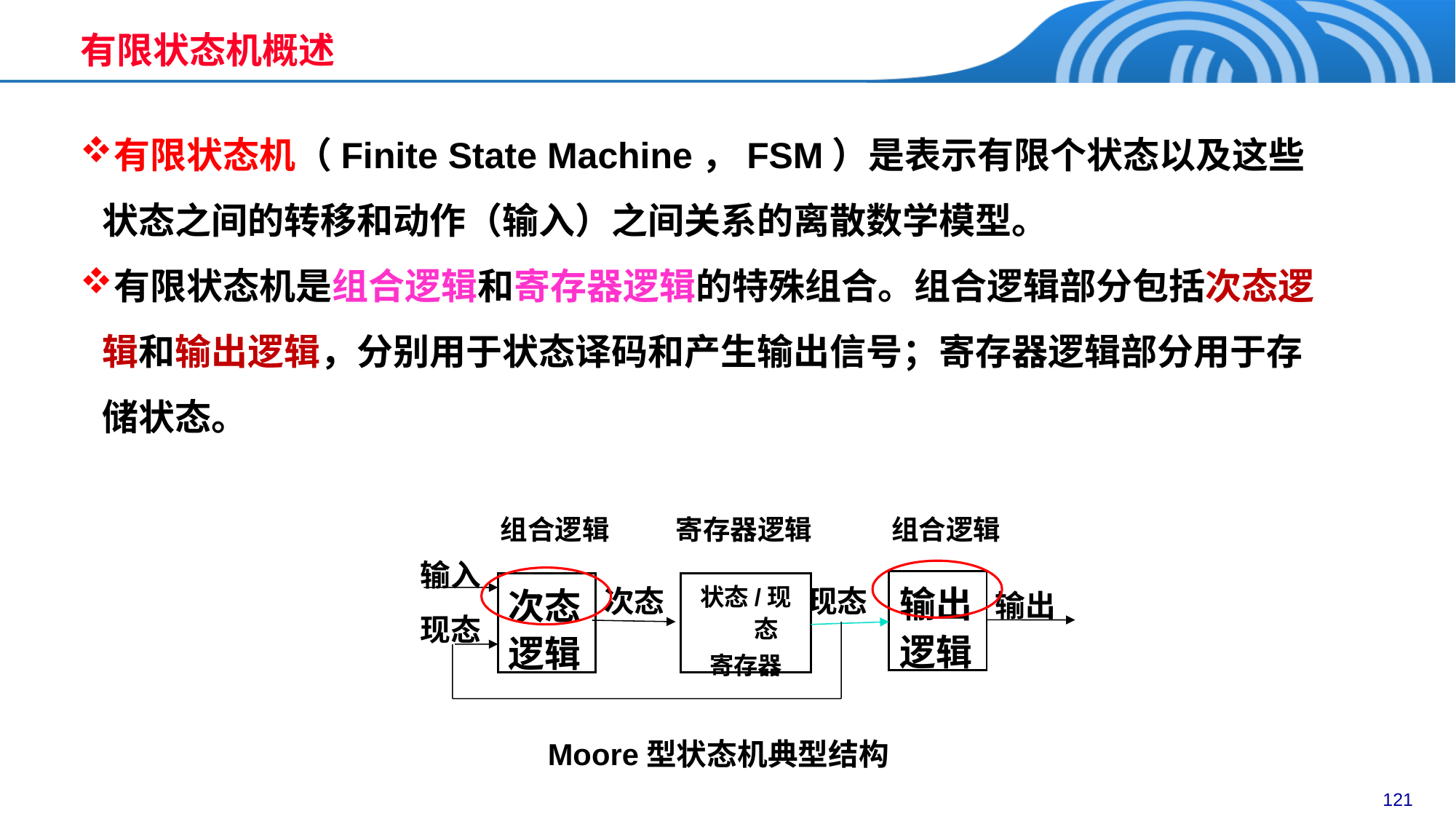

有限状态机概述
有限状态机（Finite State Machine，FSM）是表示有限个状态以及这些状态之间的转移和动作（输入）之间关系的离散数学模型。
有限状态机是组合逻辑和寄存器逻辑的特殊组合。组合逻辑部分包括次态逻辑和输出逻辑，分别用于状态译码和产生输出信号；寄存器逻辑部分用于存储状态。

寄存器逻辑
组合逻辑
组合逻辑
输入
输出逻辑
次态
现态
次态逻辑
状态/现态
寄存器
输出

现态

Moore型状态机典型结构